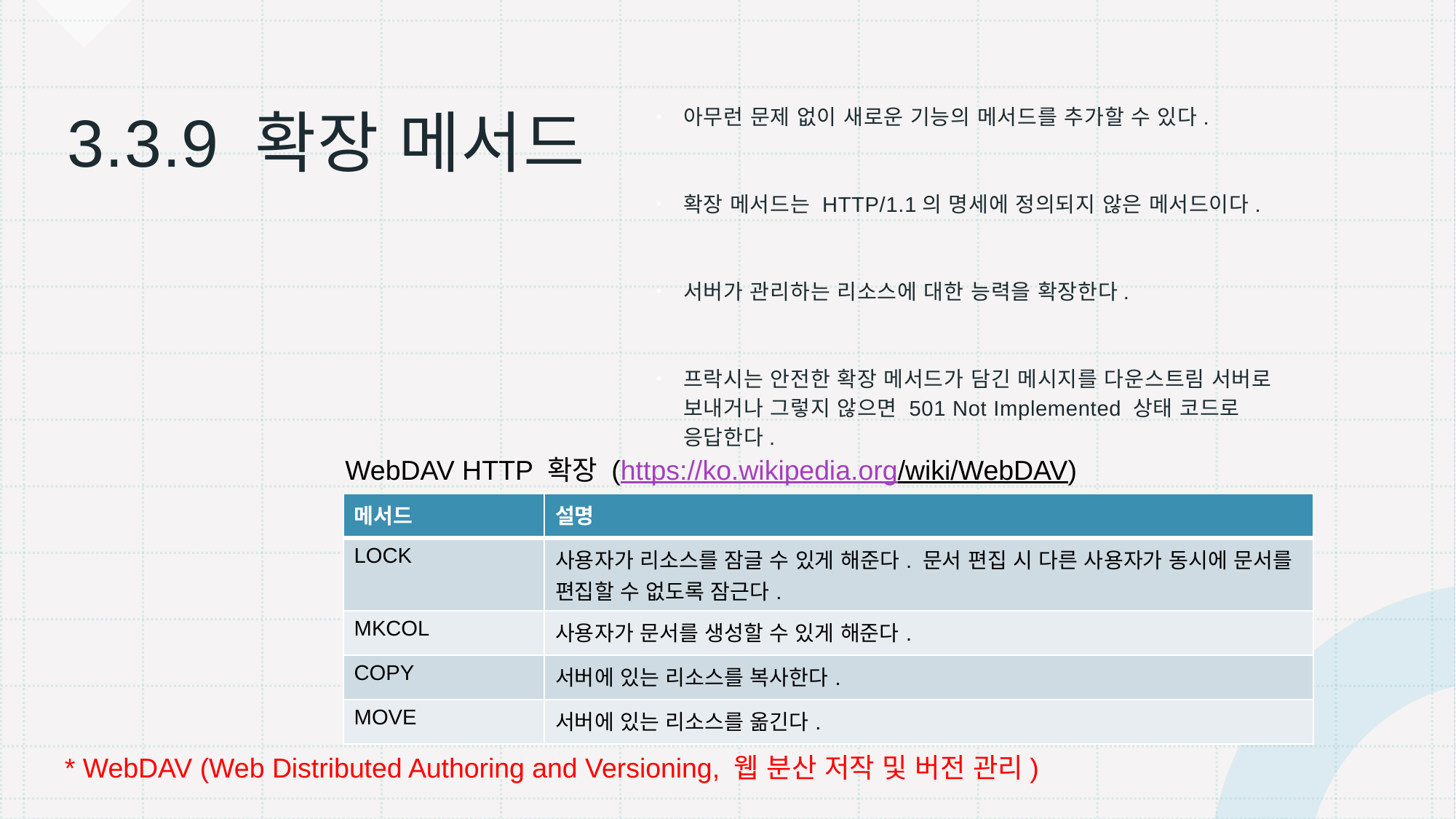

# 3.3.9 확장 메서드
아무런 문제 없이 새로운 기능의 메서드를 추가할 수 있다.

확장 메서드는 HTTP/1.1의 명세에 정의되지 않은 메서드이다.

서버가 관리하는 리소스에 대한 능력을 확장한다.

프락시는 안전한 확장 메서드가 담긴 메시지를 다운스트림 서버로 보내거나 그렇지 않으면 501 Not Implemented 상태 코드로 응답한다.

WebDAV HTTP 확장 (https://ko.wikipedia.org/wiki/WebDAV)
| 메서드 | 설명 |
| --- | --- |
| LOCK | 사용자가 리소스를 잠글 수 있게 해준다. 문서 편집 시 다른 사용자가 동시에 문서를 편집할 수 없도록 잠근다. |
| MKCOL | 사용자가 문서를 생성할 수 있게 해준다. |
| COPY | 서버에 있는 리소스를 복사한다. |
| MOVE | 서버에 있는 리소스를 옮긴다. |

* WebDAV (Web Distributed Authoring and Versioning, 웹 분산 저작 및 버전 관리)